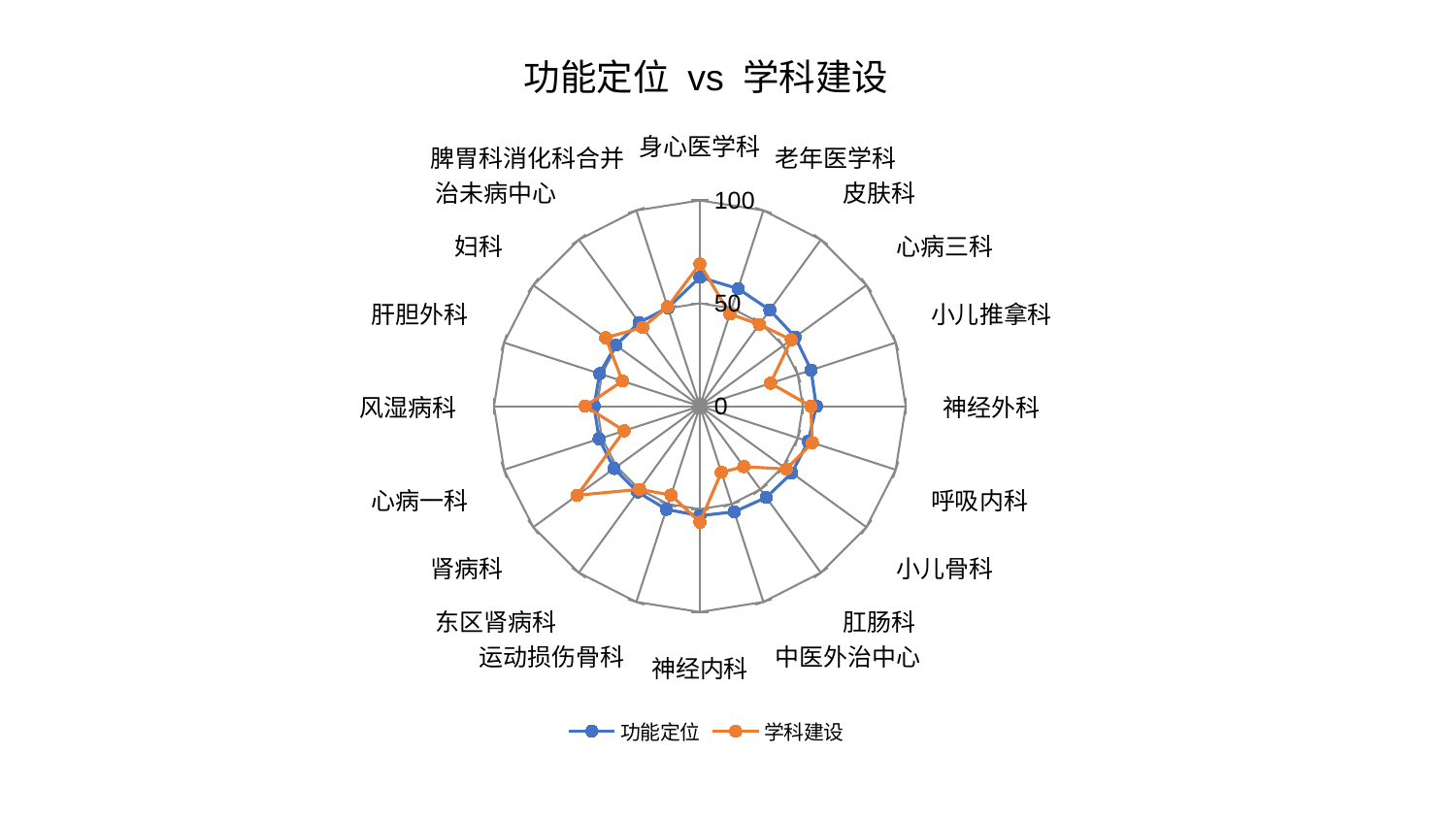

### Chart: 功能定位 vs 学科建设

| Category | 功能定位 | 学科建设 |
|---|---|---|
| 身心医学科 | 62.651969930880355 | 69.12797969419638 |
| 老年医学科 | 60.05907478876938 | 47.119705554680856 |
| 皮肤科 | 57.80427016089645 | 49.1264220635559 |
| 心病三科 | 57.19417112395356 | 54.911225826386904 |
| 小儿推拿科 | 56.812692372091 | 36.09277206325813 |
| 神经外科 | 56.560295226599244 | 53.880273595169484 |
| 呼吸内科 | 55.3535738374167 | 57.43345714450981 |
| 小儿骨科 | 55.203399511167724 | 51.968424248150534 |
| 肛肠科 | 54.847352808612634 | 36.30824229403514 |
| 中医外治中心 | 53.974262819533685 | 33.78422235813414 |
| 神经内科 | 53.252453690688746 | 56.37951624768858 |
| 运动损伤骨科 | 52.71415411717456 | 45.42939021412095 |
| 东区肾病科 | 51.5202468386945 | 49.941476465766826 |
| 肾病科 | 51.49985352128741 | 73.6648607123021 |
| 心病一科 | 51.49938241268815 | 38.631517468744136 |
| 风湿病科 | 51.37452301038964 | 55.711282666401075 |
| 肝胆外科 | 51.20032771090304 | 39.57280976348319 |
| 妇科 | 50.45560390410994 | 56.582723684745744 |
| 治未病中心 | 50.270564620785976 | 47.29026090968744 |
| 脾胃科消化科合并 | 50.270042261919414 | 50.783140627308825 |
99